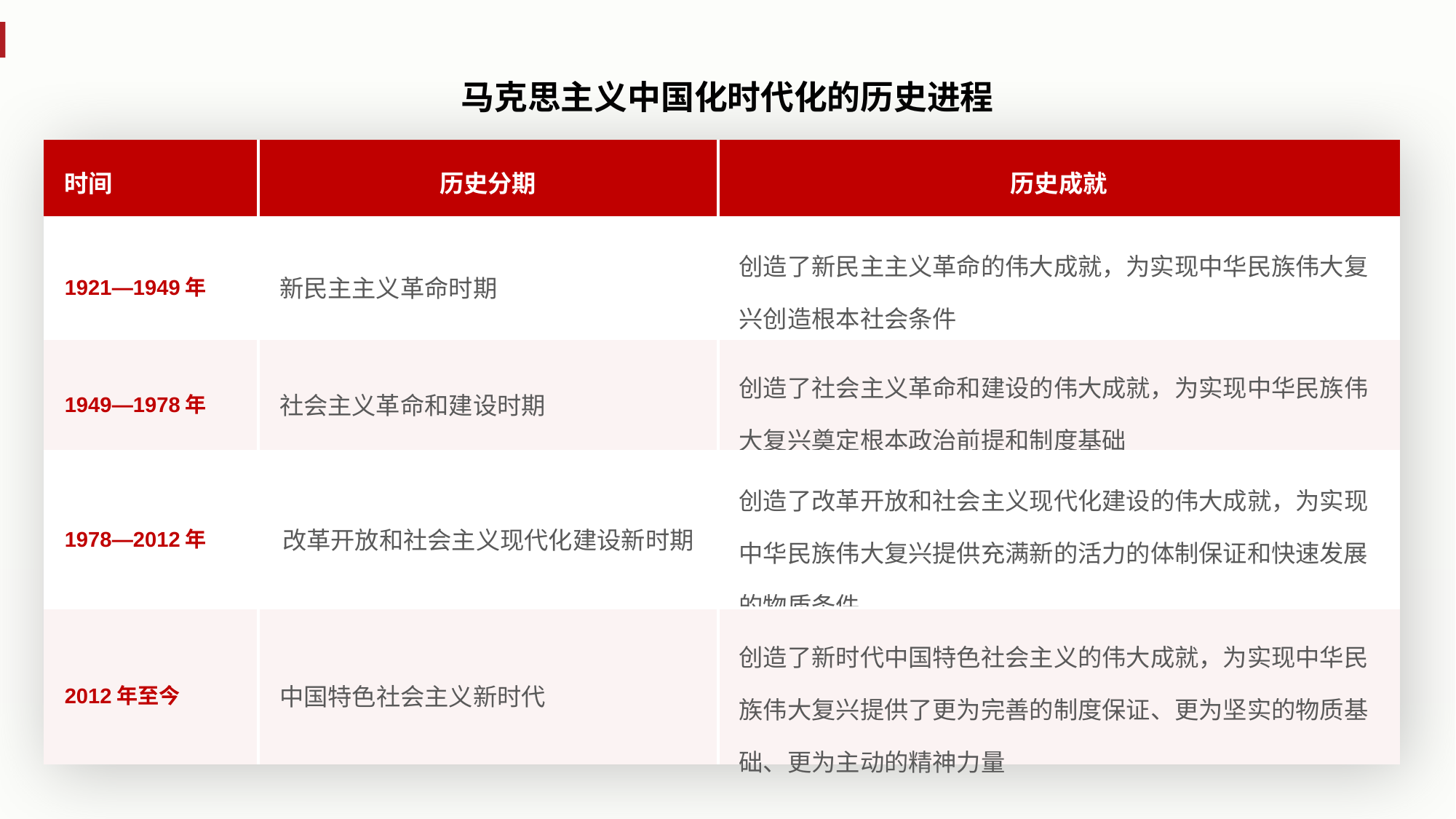

马克思主义中国化时代化的历史进程
| 时间 | 历史分期 | 历史成就 |
| --- | --- | --- |
| 1921—1949年 | 新民主主义革命时期 | 创造了新民主主义革命的伟大成就，为实现中华民族伟大复兴创造根本社会条件 |
| 1949—1978年 | 社会主义革命和建设时期 | 创造了社会主义革命和建设的伟大成就，为实现中华民族伟大复兴奠定根本政治前提和制度基础 |
| 1978—2012年 | 改革开放和社会主义现代化建设新时期 | 创造了改革开放和社会主义现代化建设的伟大成就，为实现中华民族伟大复兴提供充满新的活力的体制保证和快速发展的物质条件 |
| 2012年至今 | 中国特色社会主义新时代 | 创造了新时代中国特色社会主义的伟大成就，为实现中华民族伟大复兴提供了更为完善的制度保证、更为坚实的物质基础、更为主动的精神力量 |